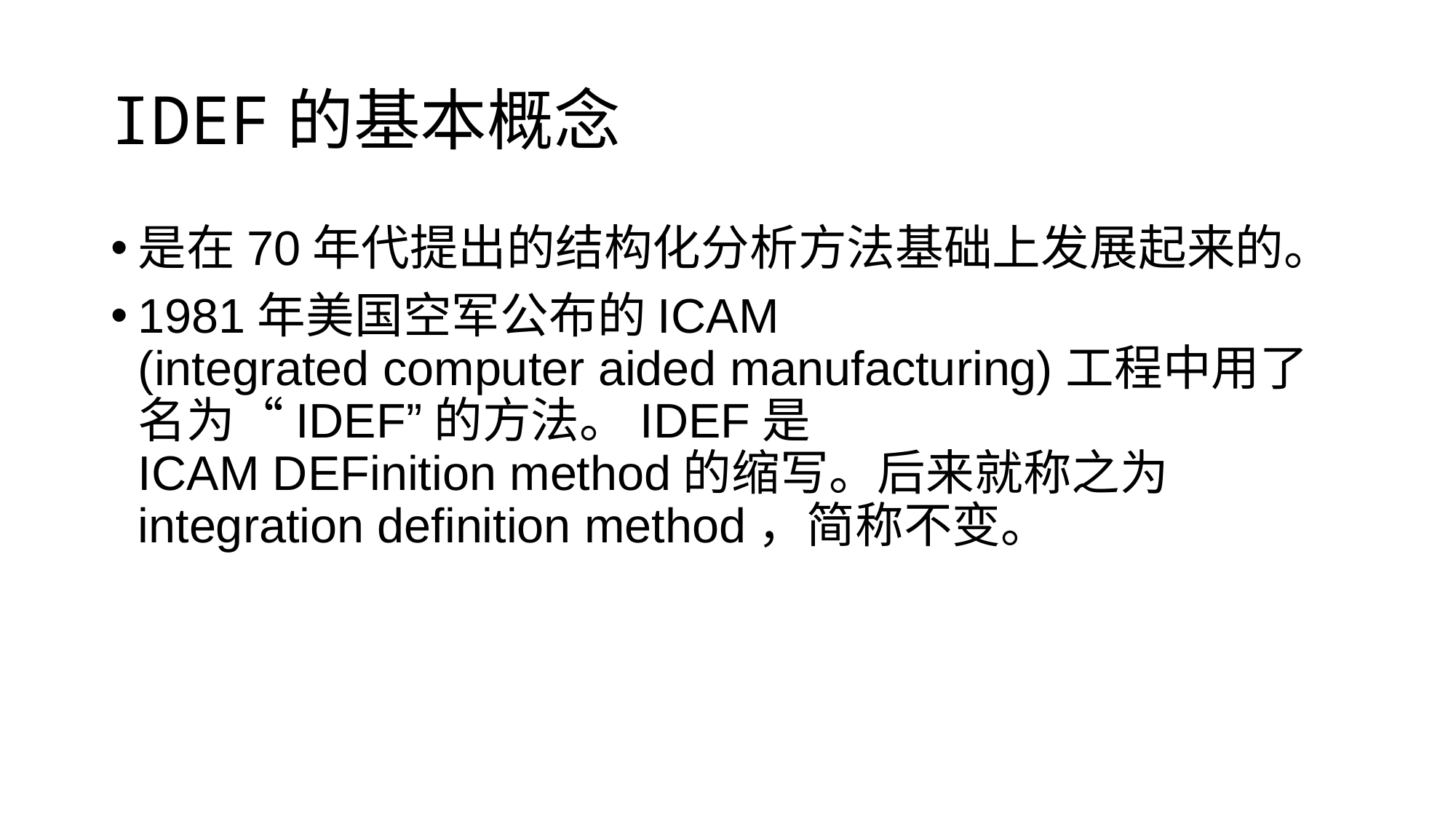

# IDEF的基本概念
是在70年代提出的结构化分析方法基础上发展起来的。
1981年美国空军公布的ICAM
(integrated computer aided manufacturing)工程中用了名为“IDEF”的方法。IDEF是
ICAM DEFinition method的缩写。后来就称之为integration definition method，简称不变。